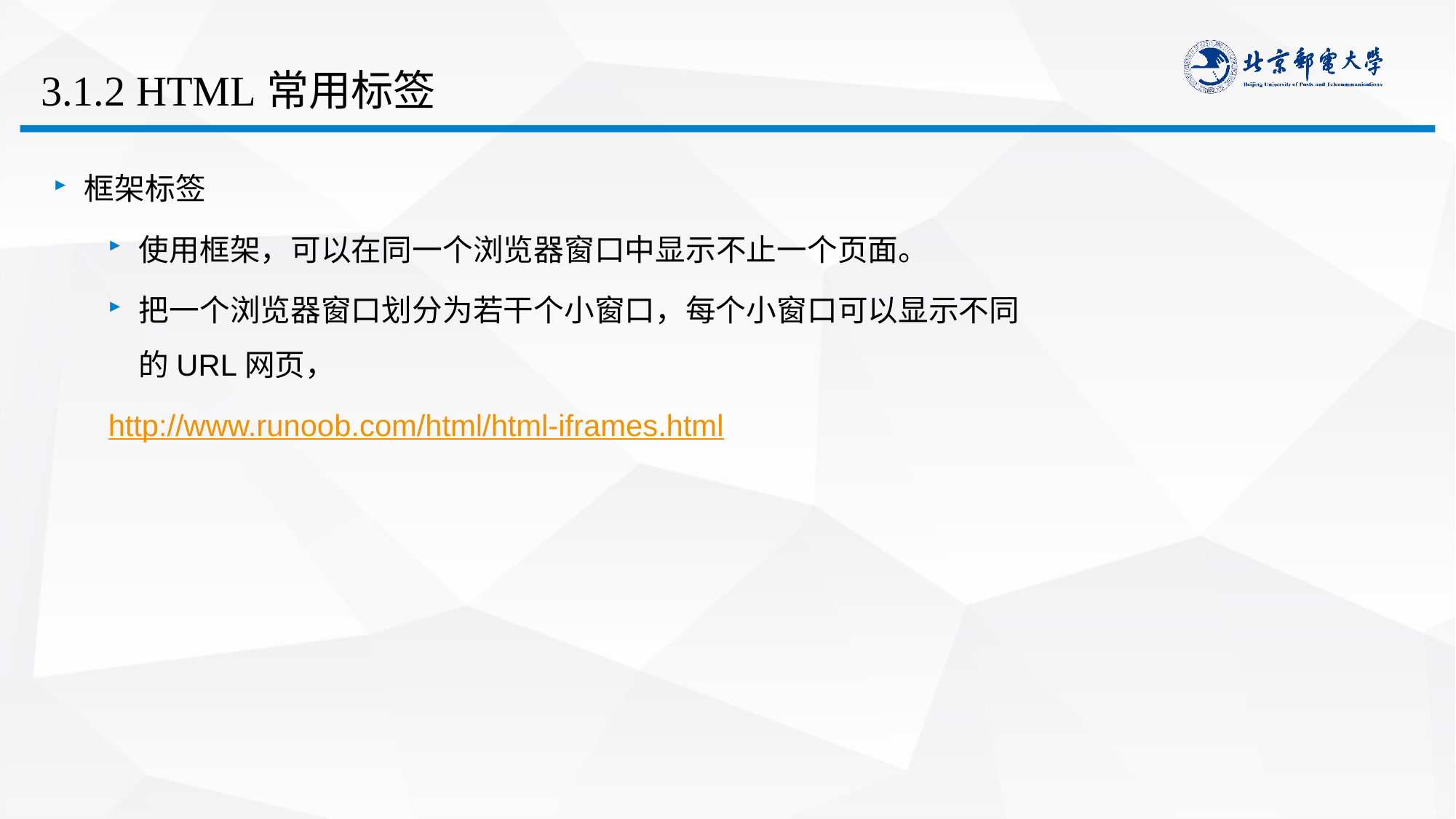

# 3.1.2 HTML常用标签
框架标签
使用框架，可以在同一个浏览器窗口中显示不止一个页面。
把一个浏览器窗口划分为若干个小窗口，每个小窗口可以显示不同的URL网页，
http://www.runoob.com/html/html-iframes.html